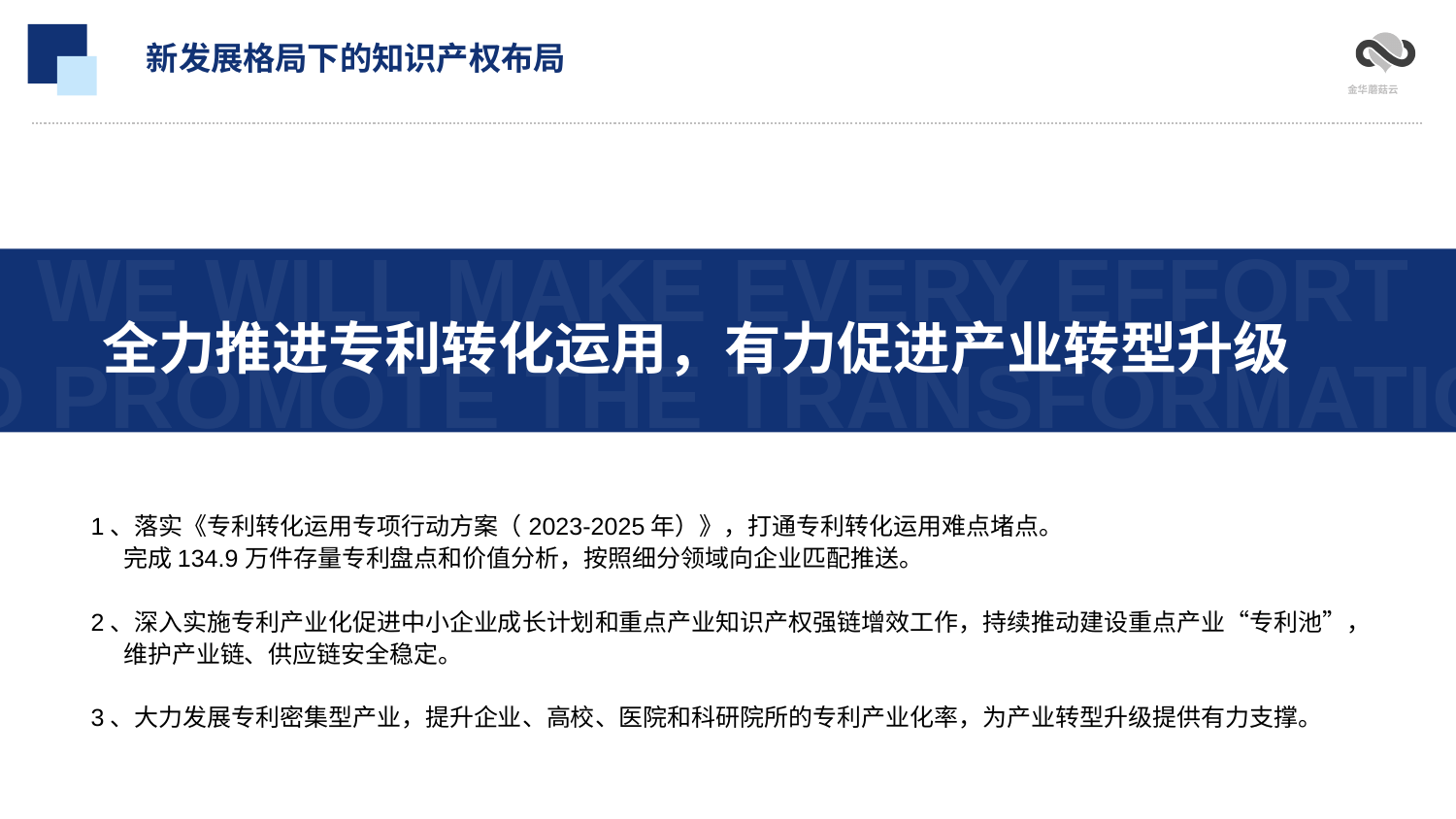

新发展格局下的知识产权布局

WE WILL MAKE EVERY EFFORT
TO PROMOTE THE TRANSFORMATION

全力推进专利转化运用，有力促进产业转型升级
1、落实《专利转化运用专项行动方案（2023-2025年）》，打通专利转化运用难点堵点。
     完成134.9万件存量专利盘点和价值分析，按照细分领域向企业匹配推送。

2、深入实施专利产业化促进中小企业成长计划和重点产业知识产权强链增效工作，持续推动建设重点产业“专利池”，
     维护产业链、供应链安全稳定。

3、大力发展专利密集型产业，提升企业、高校、医院和科研院所的专利产业化率，为产业转型升级提供有力支撑。